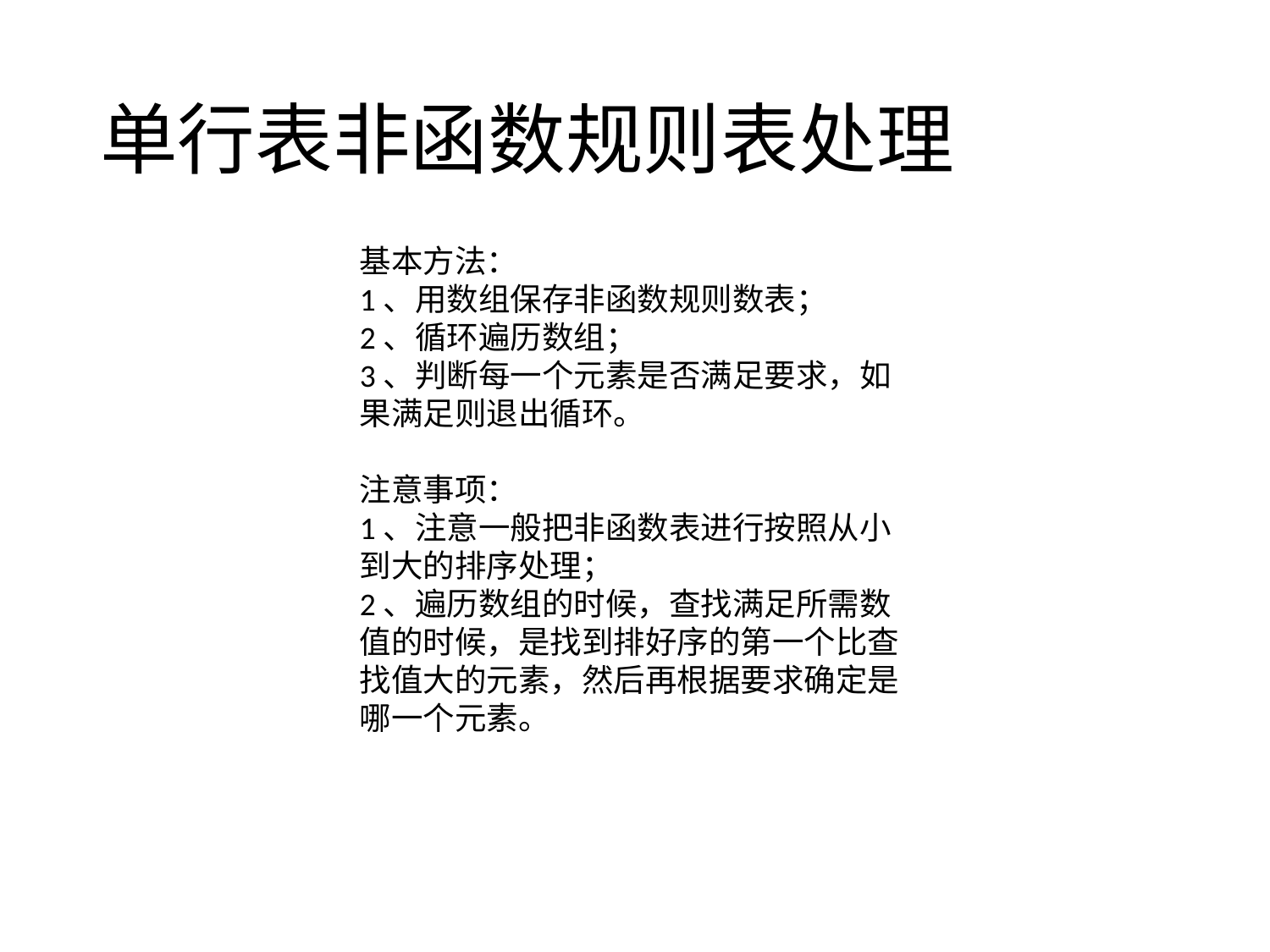

# 单行表非函数规则表处理
基本方法：
1、用数组保存非函数规则数表；
2、循环遍历数组；
3、判断每一个元素是否满足要求，如果满足则退出循环。

注意事项：
1、注意一般把非函数表进行按照从小到大的排序处理；
2、遍历数组的时候，查找满足所需数值的时候，是找到排好序的第一个比查找值大的元素，然后再根据要求确定是哪一个元素。